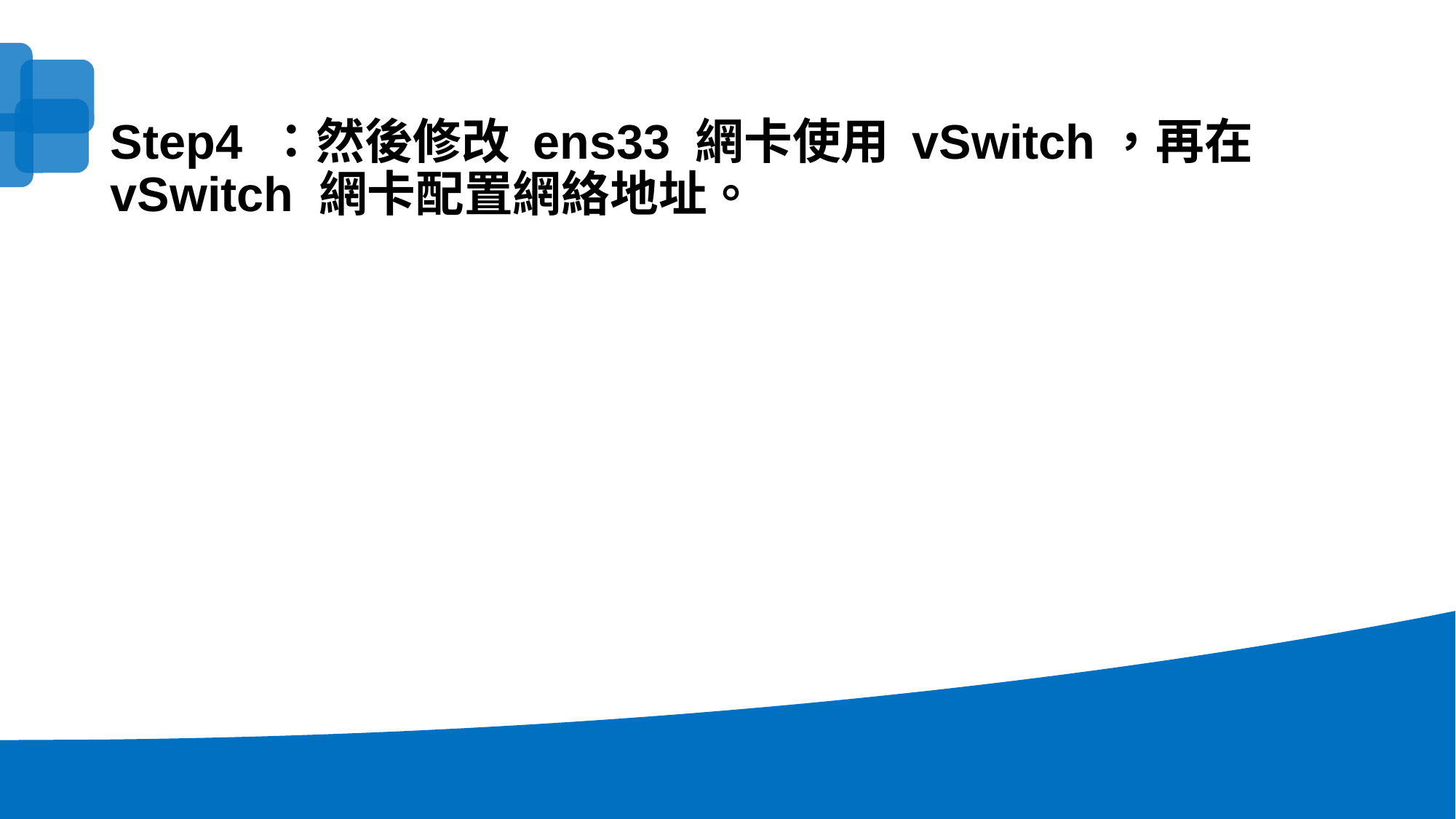

Step4 ：然後修改 ens33 網卡使用 vSwitch，再在 vSwitch 網卡配置網絡地址。